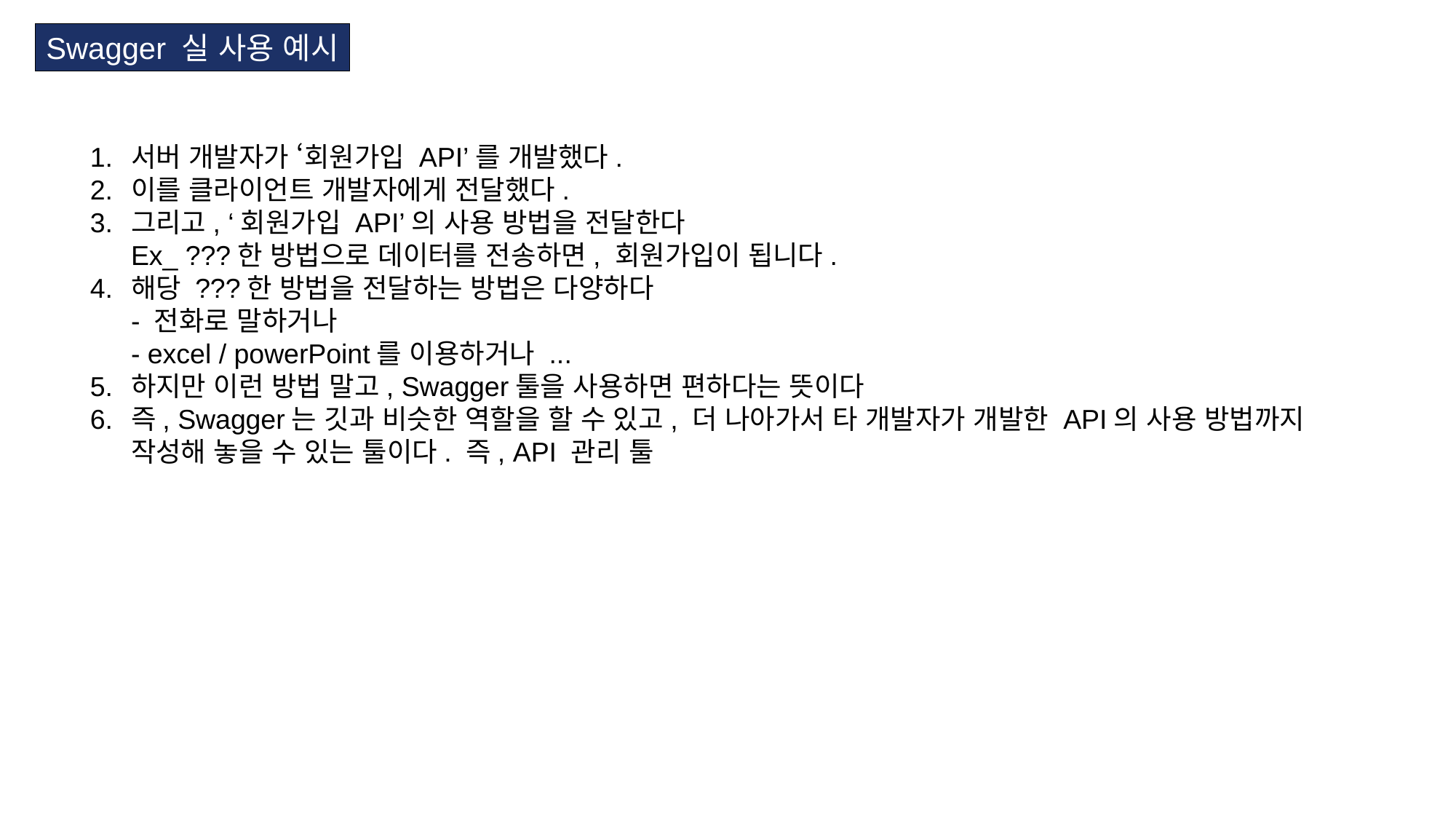

Swagger 실 사용 예시
서버 개발자가 ‘회원가입 API’를 개발했다.
이를 클라이언트 개발자에게 전달했다.
그리고, ‘회원가입 API’의 사용 방법을 전달한다
Ex_ ???한 방법으로 데이터를 전송하면, 회원가입이 됩니다.
해당 ???한 방법을 전달하는 방법은 다양하다
- 전화로 말하거나
- excel / powerPoint를 이용하거나 ...
하지만 이런 방법 말고, Swagger툴을 사용하면 편하다는 뜻이다
즉, Swagger는 깃과 비슷한 역할을 할 수 있고, 더 나아가서 타 개발자가 개발한 API의 사용 방법까지
작성해 놓을 수 있는 툴이다. 즉, API 관리 툴